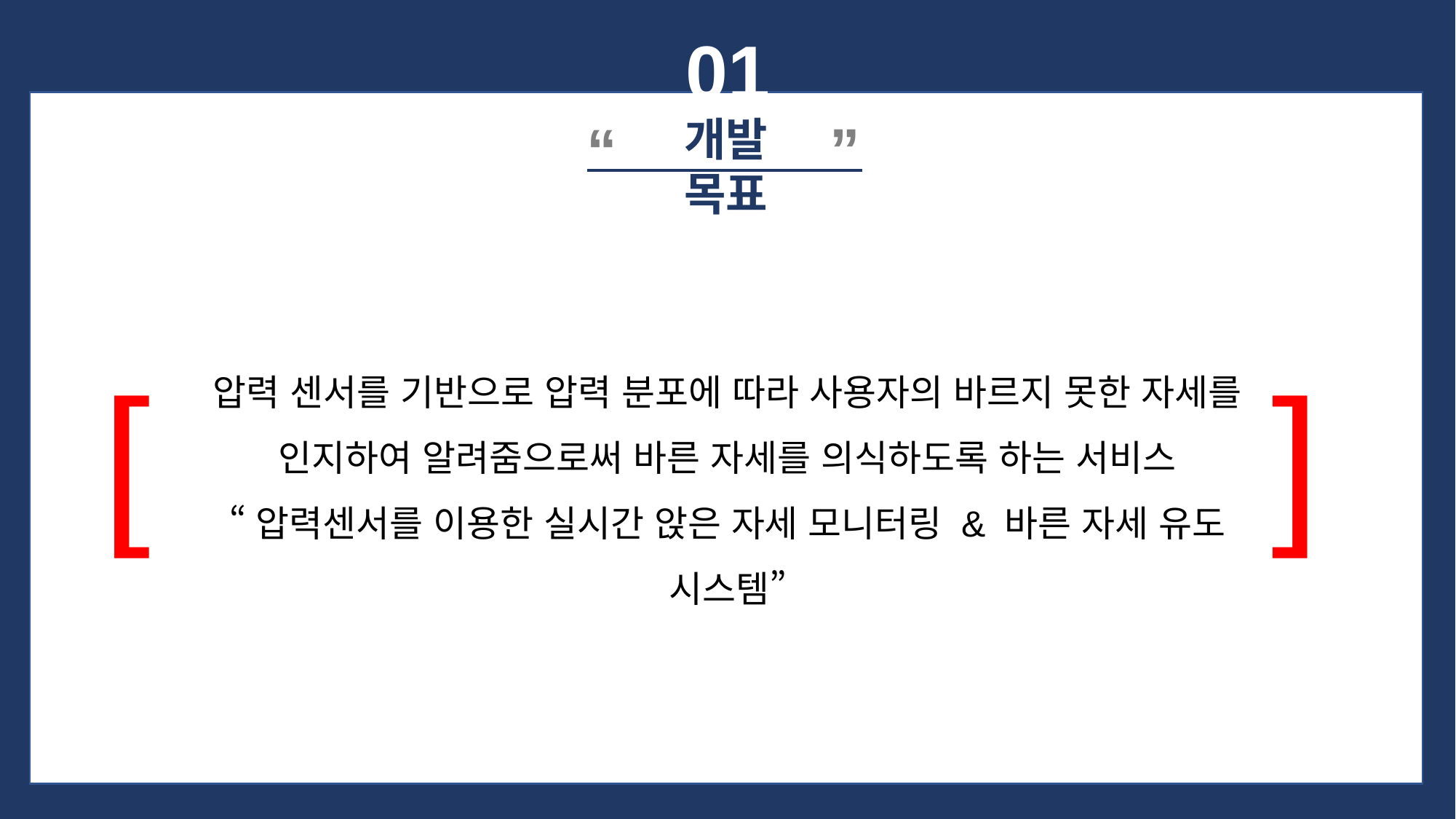

01

개발 목표
”
“
[
압력 센서를 기반으로 압력 분포에 따라 사용자의 바르지 못한 자세를
인지하여 알려줌으로써 바른 자세를 의식하도록 하는 서비스
“압력센서를 이용한 실시간 앉은 자세 모니터링 & 바른 자세 유도 시스템”
]